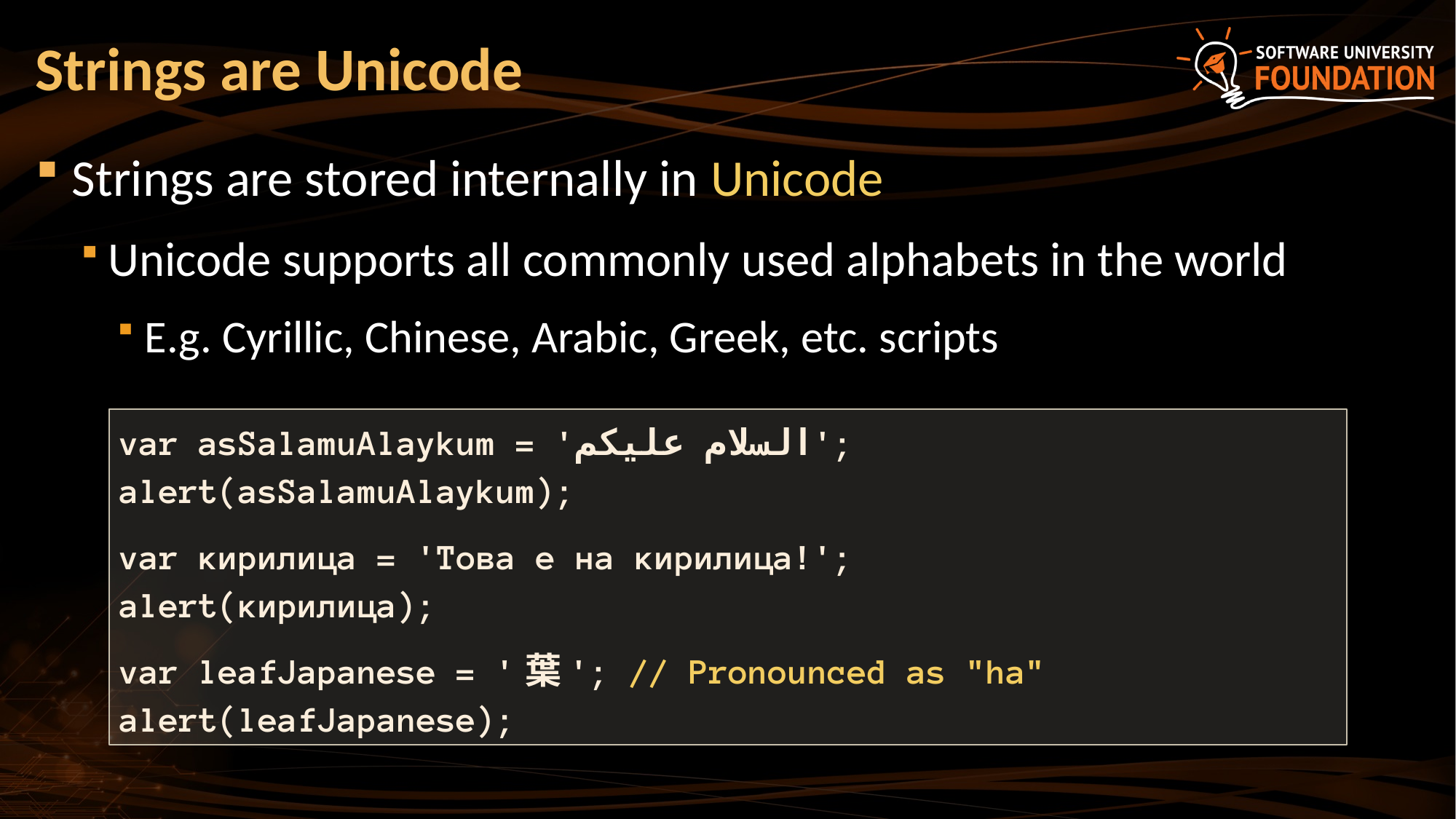

# Strings are Unicode
Strings are stored internally in Unicode
Unicode supports all commonly used alphabets in the world
E.g. Cyrillic, Chinese, Arabic, Greek, etc. scripts
var asSalamuAlaykum = 'السلام عليكم';
alert(asSalamuAlaykum);
var кирилица = 'Това е на кирилица!';
alert(кирилица);
var leafJapanese = '葉'; // Pronounced as "ha"
alert(leafJapanese);